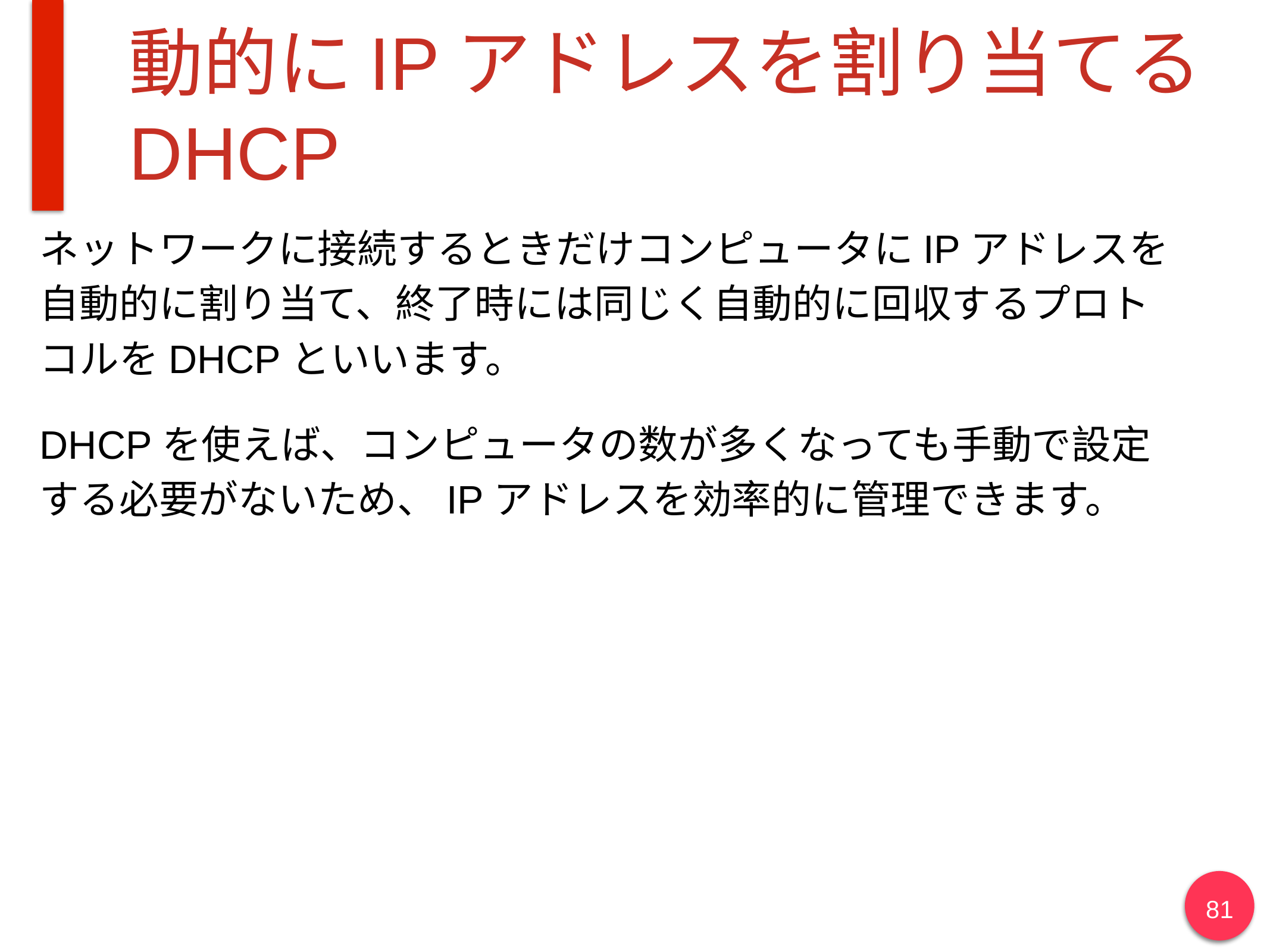

# 動的にIPアドレスを割り当てるDHCP
ネットワークに接続するときだけコンピュータにIPアドレスを自動的に割り当て、終了時には同じく自動的に回収するプロトコルをDHCPといいます。
DHCPを使えば、コンピュータの数が多くなっても手動で設定する必要がないため、IPアドレスを効率的に管理できます。
81